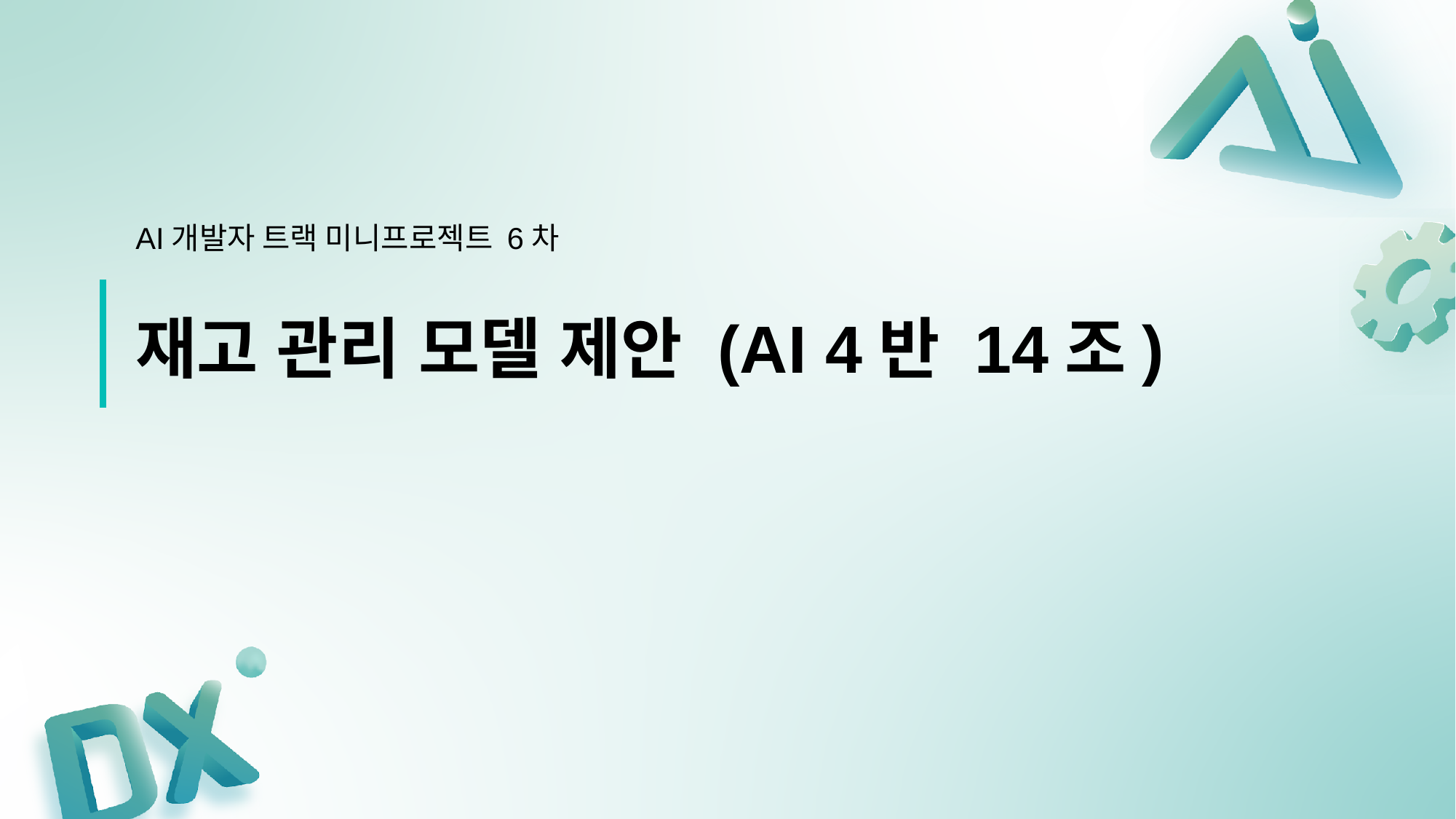

AI개발자 트랙 미니프로젝트 6차

재고 관리 모델 제안 (AI 4반 14조)